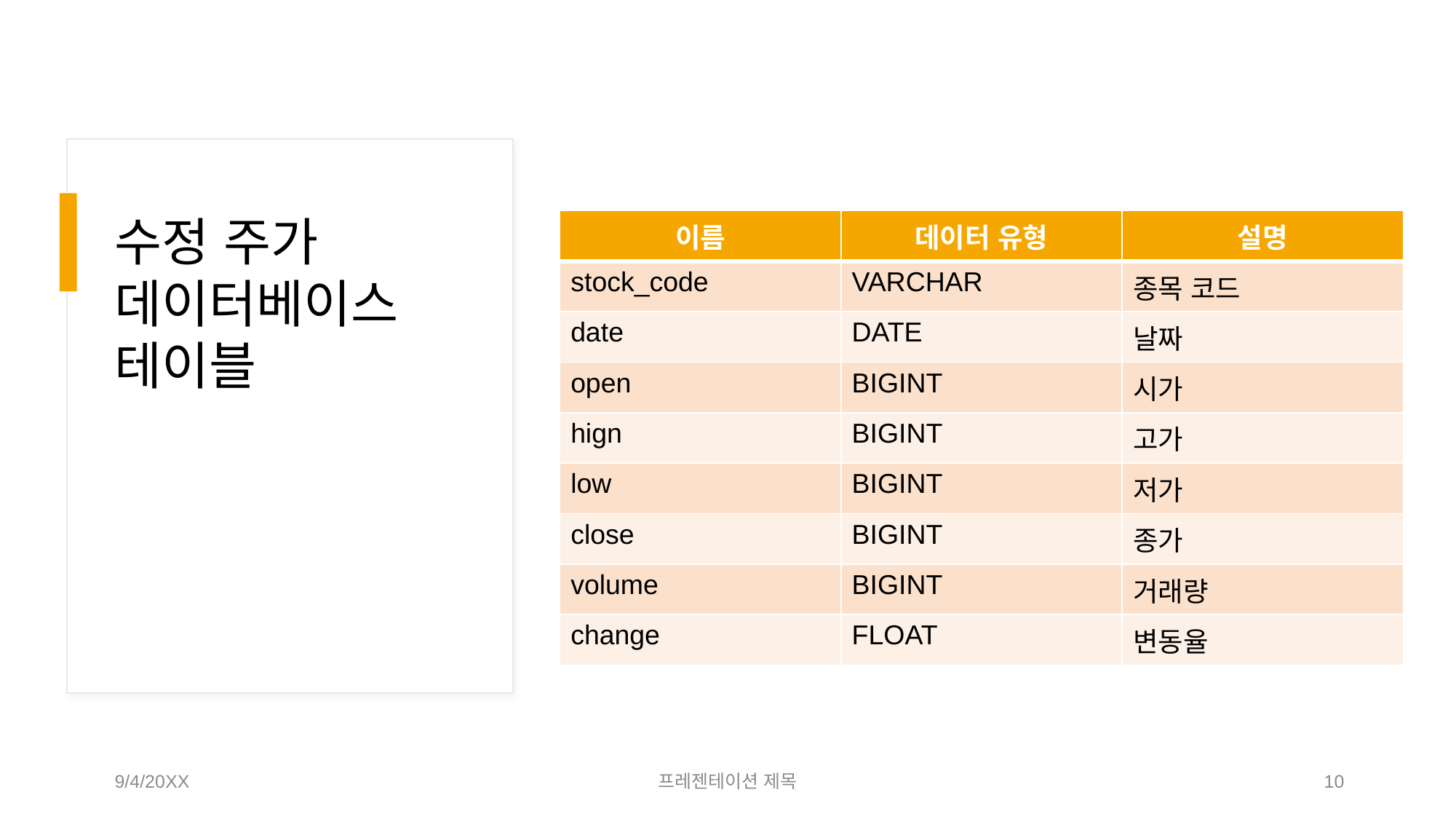

# 수정 주가 데이터베이스 테이블
| 이름 | 데이터 유형 | 설명 |
| --- | --- | --- |
| stock\_code | VARCHAR | 종목 코드 |
| date | DATE | 날짜 |
| open | BIGINT | 시가 |
| hign | BIGINT | 고가 |
| low | BIGINT | 저가 |
| close | BIGINT | 종가 |
| volume | BIGINT | 거래량 |
| change | FLOAT | 변동율 |
9/4/20XX
프레젠테이션 제목
10